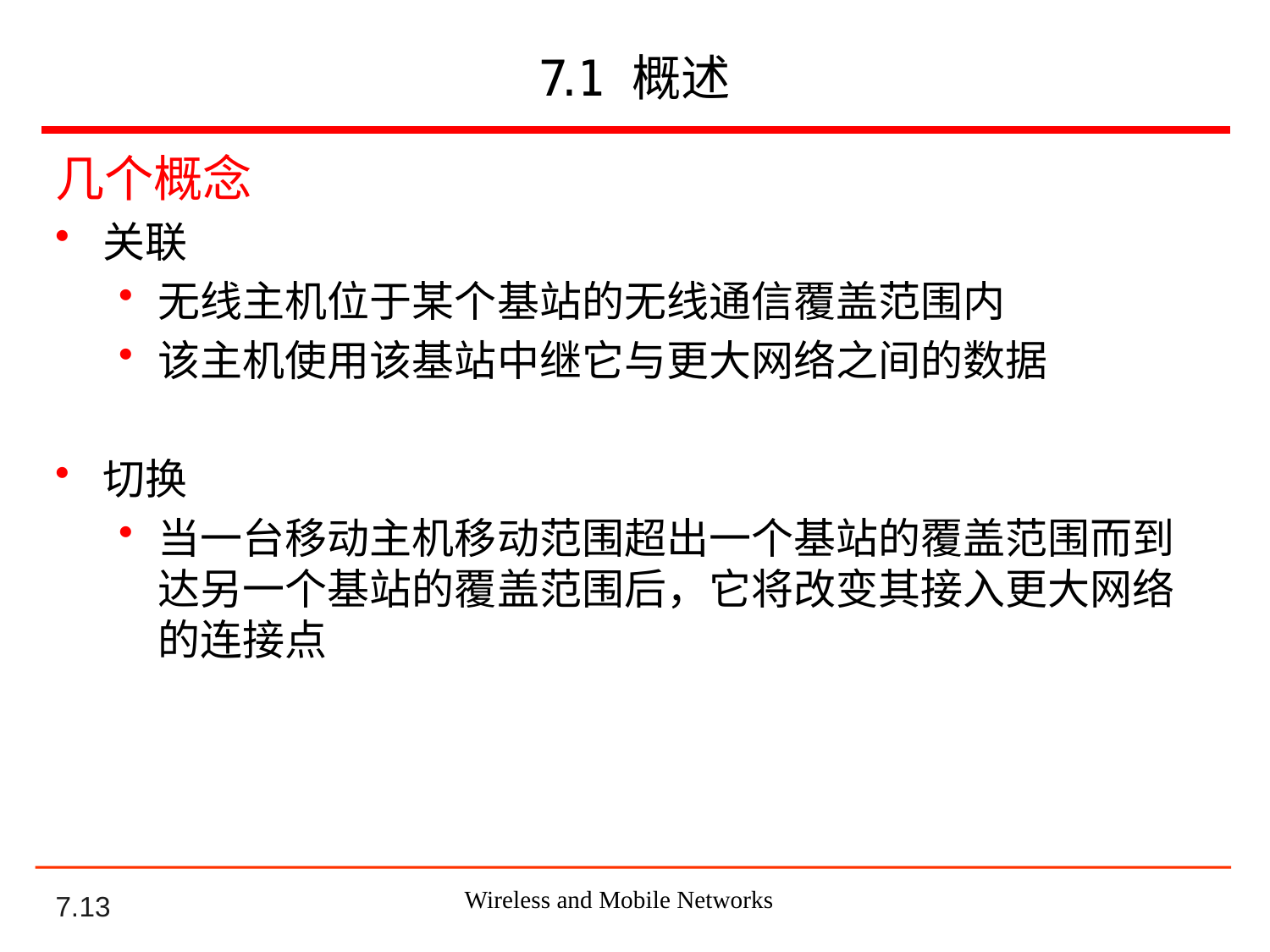

# 7.1 概述
几个概念
关联
无线主机位于某个基站的无线通信覆盖范围内
该主机使用该基站中继它与更大网络之间的数据

切换
当一台移动主机移动范围超出一个基站的覆盖范围而到达另一个基站的覆盖范围后，它将改变其接入更大网络的连接点